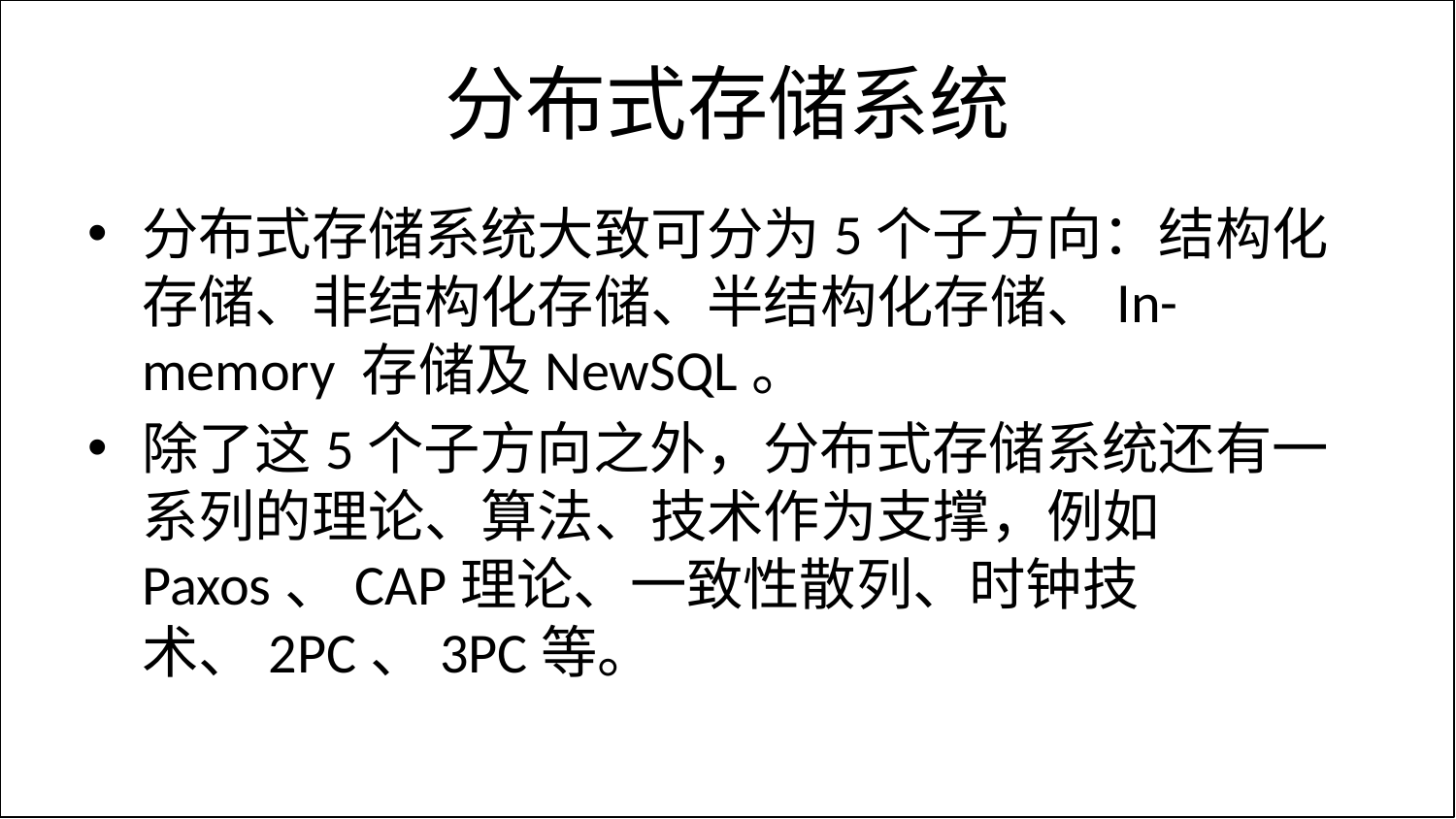

# 分布式存储系统
分布式存储系统大致可分为5个子方向：结构化存储、非结构化存储、半结构化存储、In-memory 存储及NewSQL。
除了这5个子方向之外，分布式存储系统还有一系列的理论、算法、技术作为支撑，例如 Paxos、CAP理论、一致性散列、时钟技术、2PC、3PC等。